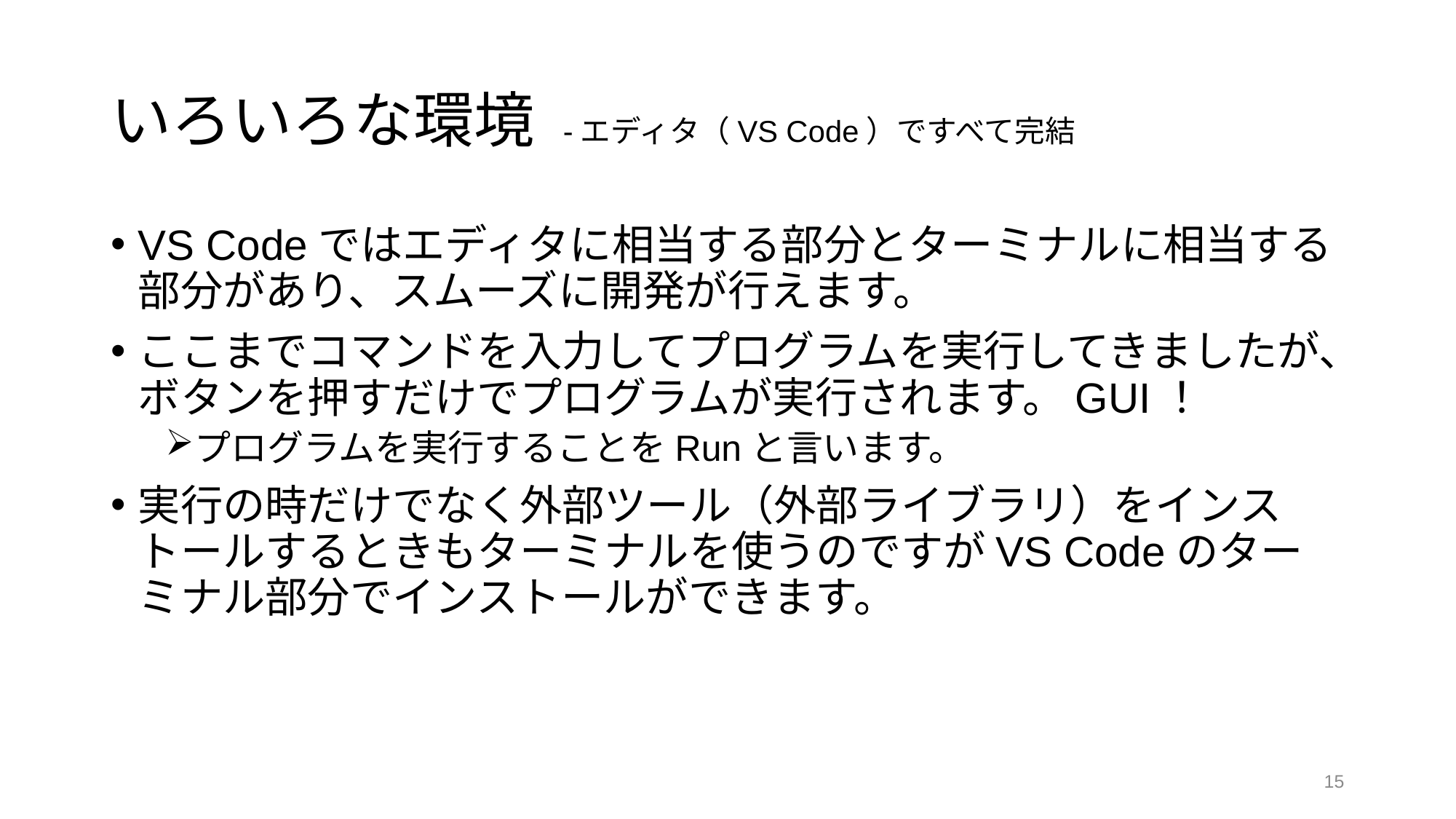

# いろいろな環境 -エディタ（VS Code）ですべて完結
VS Codeではエディタに相当する部分とターミナルに相当する部分があり、スムーズに開発が行えます。
ここまでコマンドを入力してプログラムを実行してきましたが、ボタンを押すだけでプログラムが実行されます。GUI！
プログラムを実行することをRunと言います。
実行の時だけでなく外部ツール（外部ライブラリ）をインストールするときもターミナルを使うのですがVS Codeのターミナル部分でインストールができます。
15